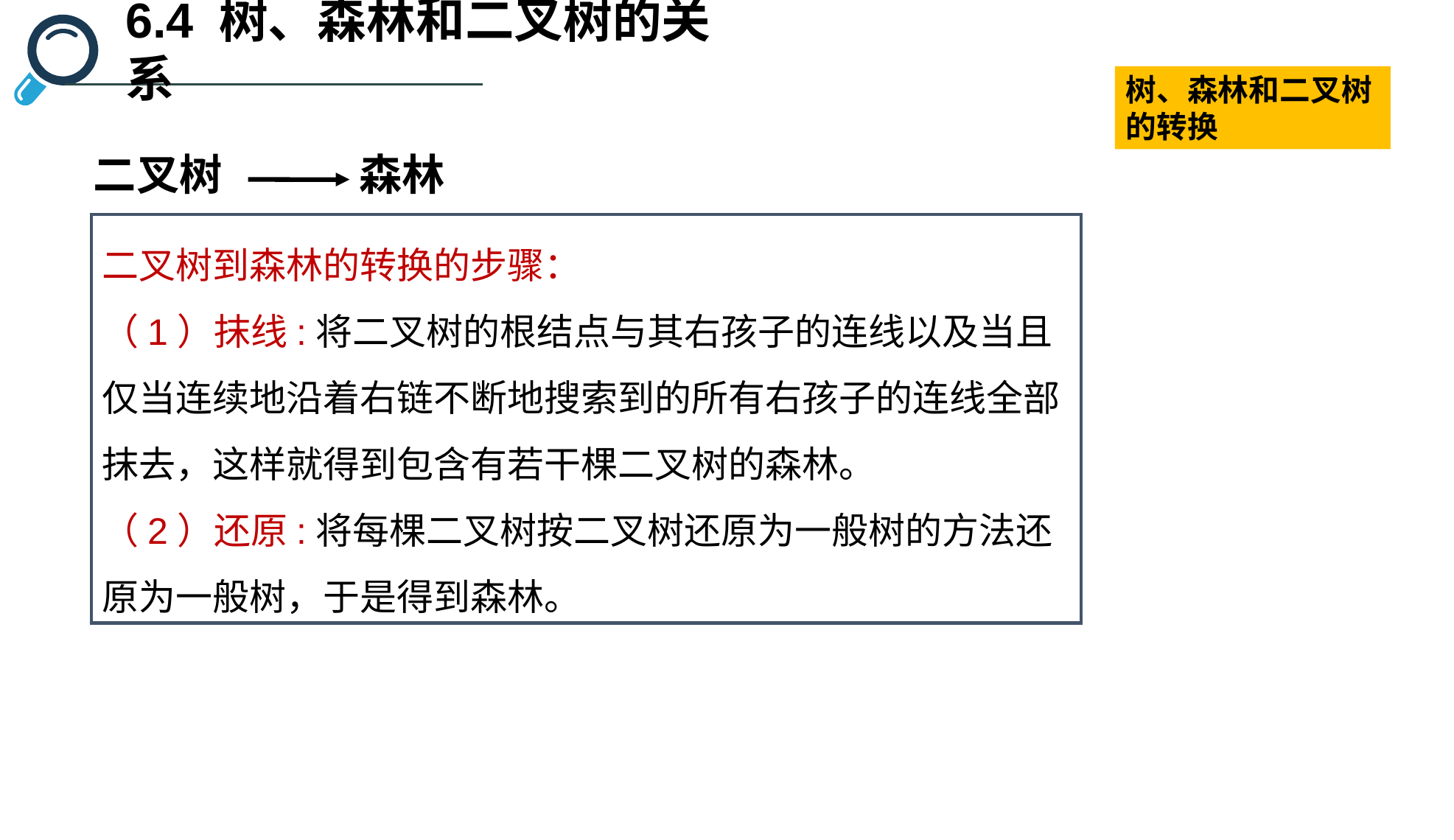

6.4 树、森林和二叉树的关系
树、森林和二叉树的转换
二叉树              森林

二叉树到森林的转换的步骤：
（1）抹线:将二叉树的根结点与其右孩子的连线以及当且仅当连续地沿着右链不断地搜索到的所有右孩子的连线全部抹去，这样就得到包含有若干棵二叉树的森林。
（2）还原:将每棵二叉树按二叉树还原为一般树的方法还原为一般树，于是得到森林。